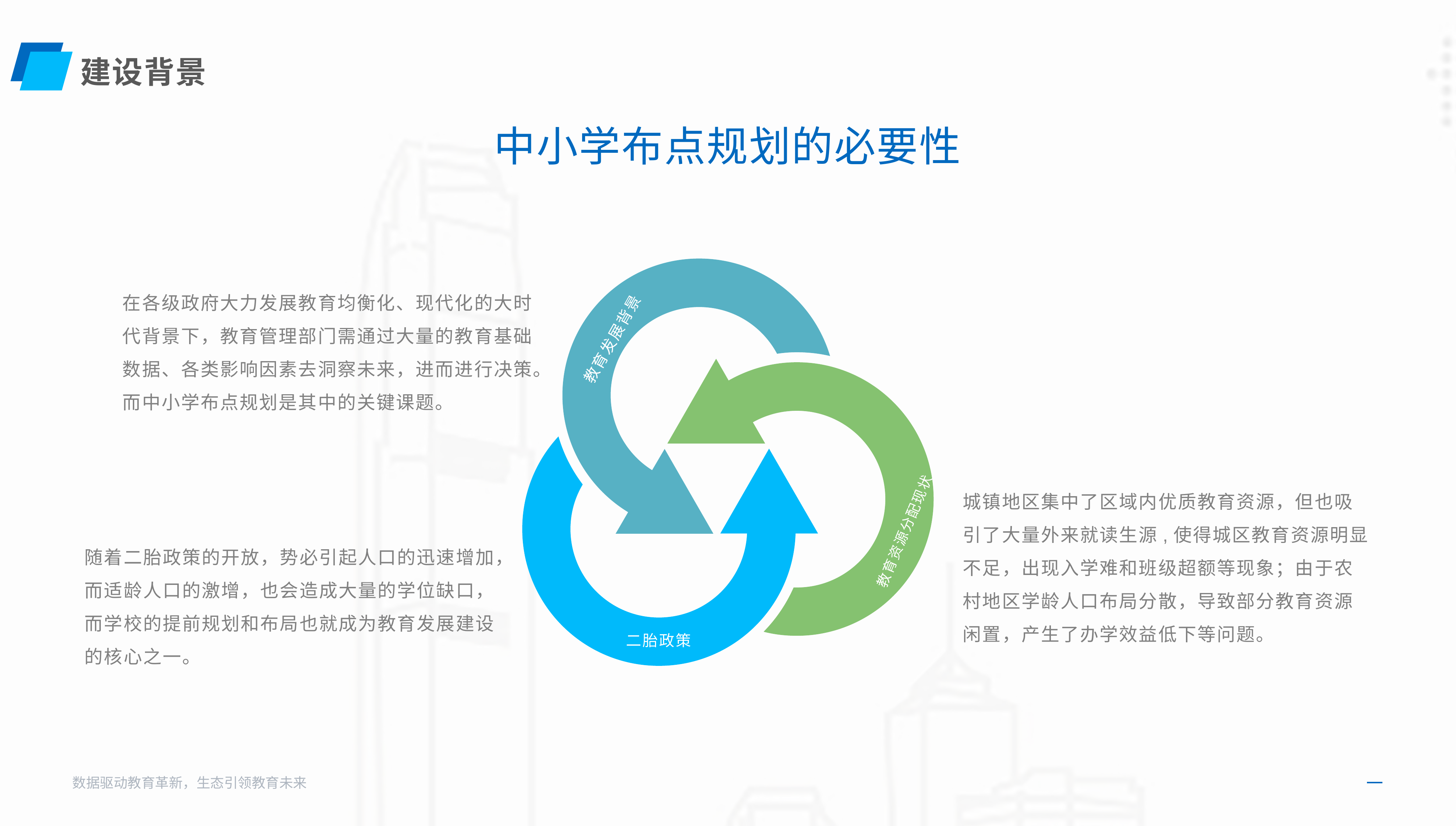

建设背景
中小学布点规划的必要性
在各级政府大力发展教育均衡化、现代化的大时代背景下，教育管理部门需通过大量的教育基础数据、各类影响因素去洞察未来，进而进行决策。而中小学布点规划是其中的关键课题。

教育发展背景

城镇地区集中了区域内优质教育资源，但也吸引了大量外来就读生源,使得城区教育资源明显不足，出现入学难和班级超额等现象；由于农村地区学龄人口布局分散，导致部分教育资源闲置，产生了办学效益低下等问题。
教育资源分配现状
随着二胎政策的开放，势必引起人口的迅速增加，而适龄人口的激增，也会造成大量的学位缺口，而学校的提前规划和布局也就成为教育发展建设的核心之一。
二胎政策